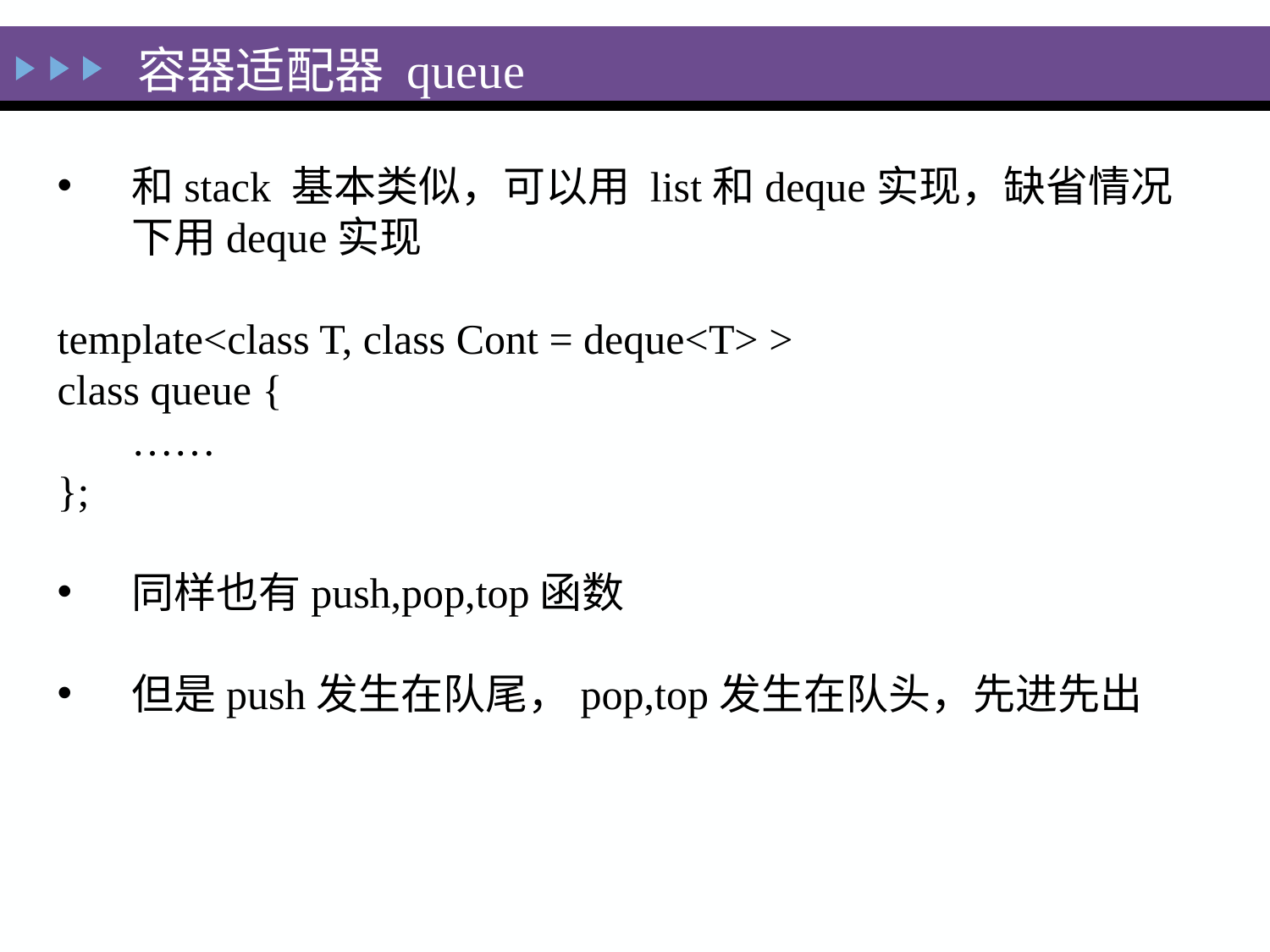

容器适配器 queue
和stack 基本类似，可以用 list和deque实现，缺省情况下用deque实现

template<class T, class Cont = deque<T> >
class queue {
……
};

同样也有push,pop,top函数

但是push发生在队尾，pop,top发生在队头，先进先出